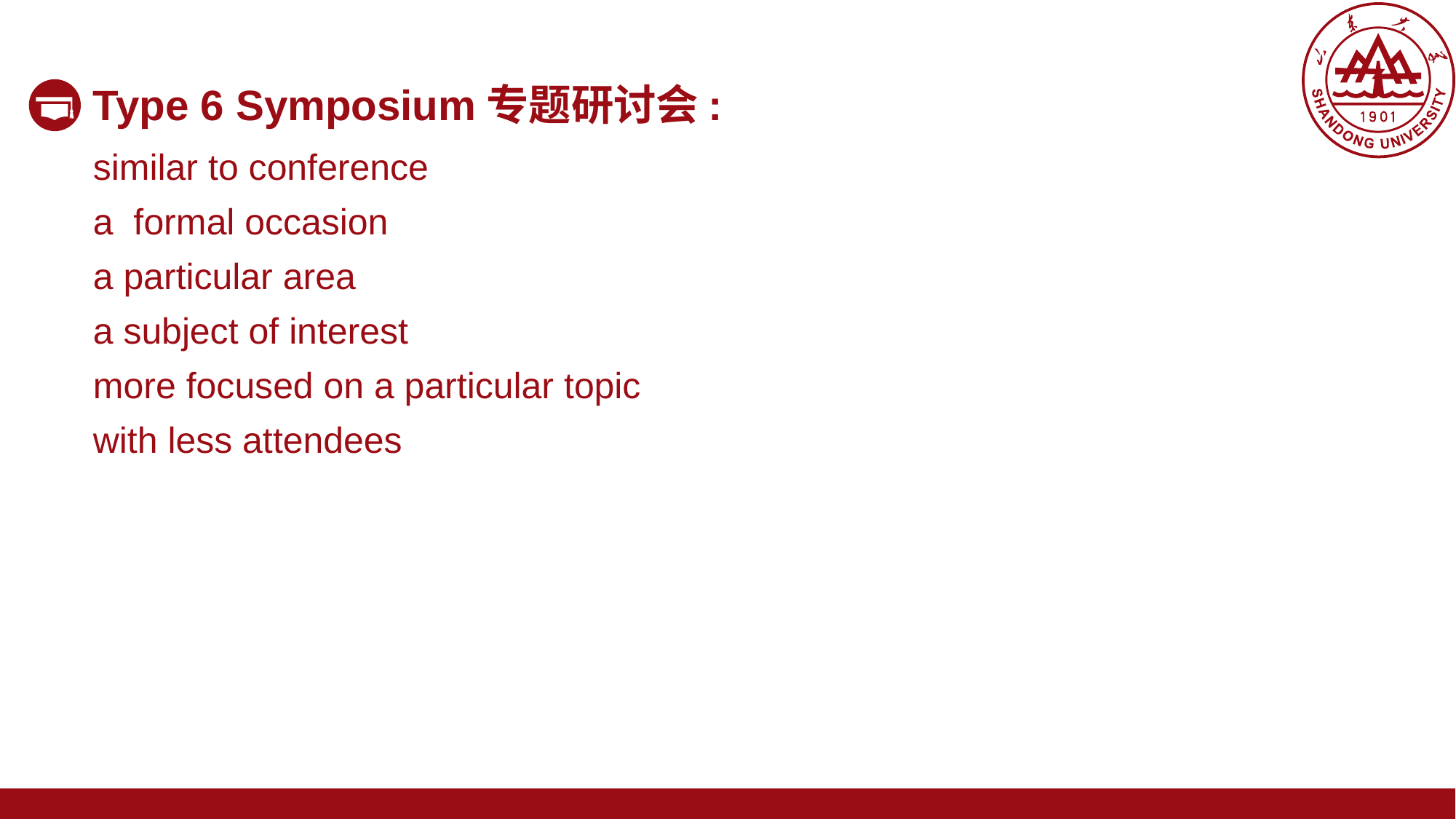

Type 6 Symposium专题研讨会:
similar to conference
a  formal occasion
a particular area
a subject of interest
more focused on a particular topic
with less attendees